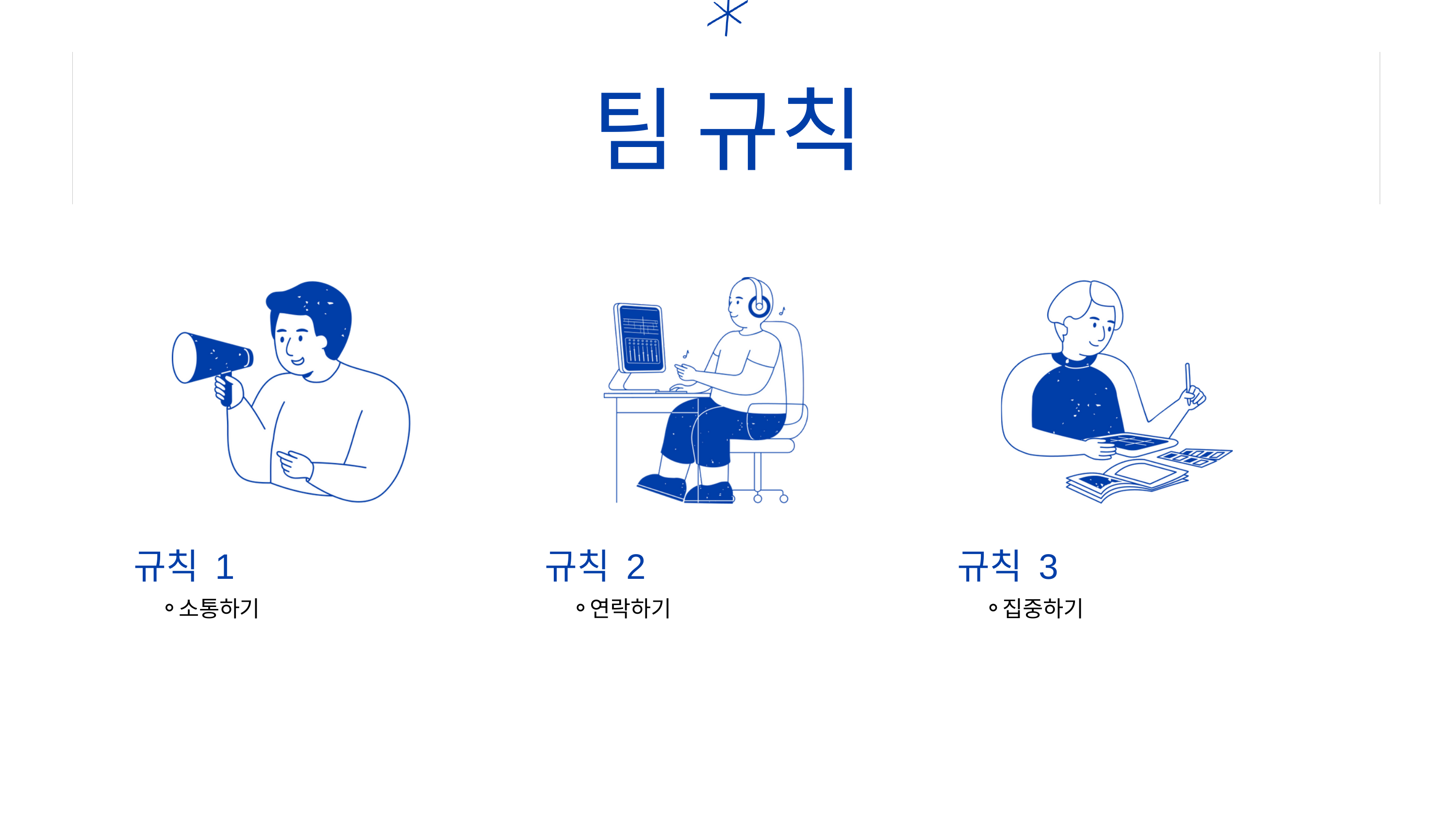

팀 규칙

규칙 1
규칙 2
규칙 3
소통하기
연락하기
집중하기